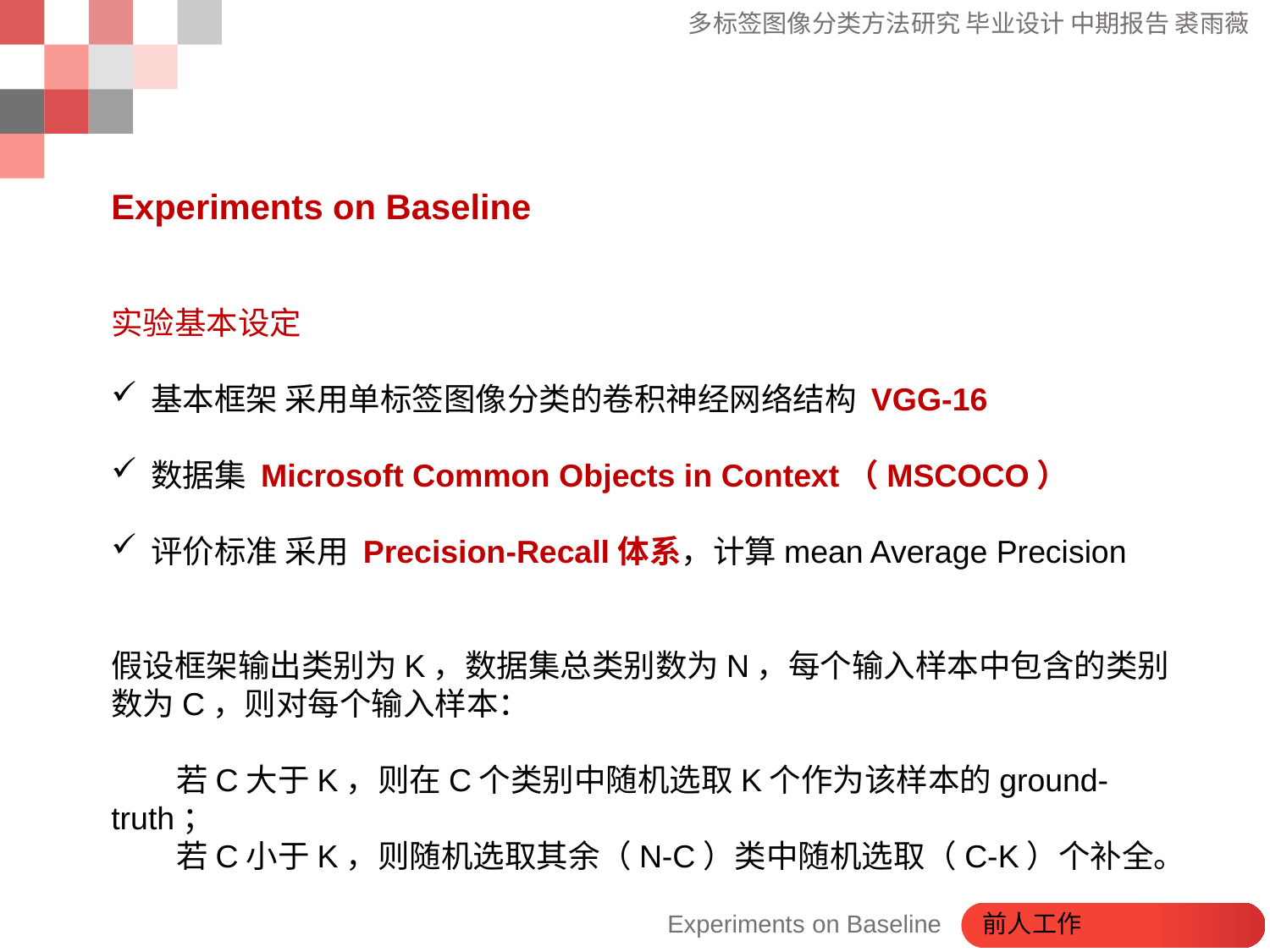

Experiments on Baseline

实验基本设定

基本框架 采用单标签图像分类的卷积神经网络结构 VGG-16

数据集 Microsoft Common Objects in Context（MSCOCO）

评价标准 采用 Precision-Recall体系，计算mean Average Precision

假设框架输出类别为K，数据集总类别数为N，每个输入样本中包含的类别数为C，则对每个输入样本：

        若C大于K，则在C个类别中随机选取K个作为该样本的ground-truth；
        若C小于K，则随机选取其余（N-C）类中随机选取（C-K）个补全。
Experiments on Baseline     前人工作